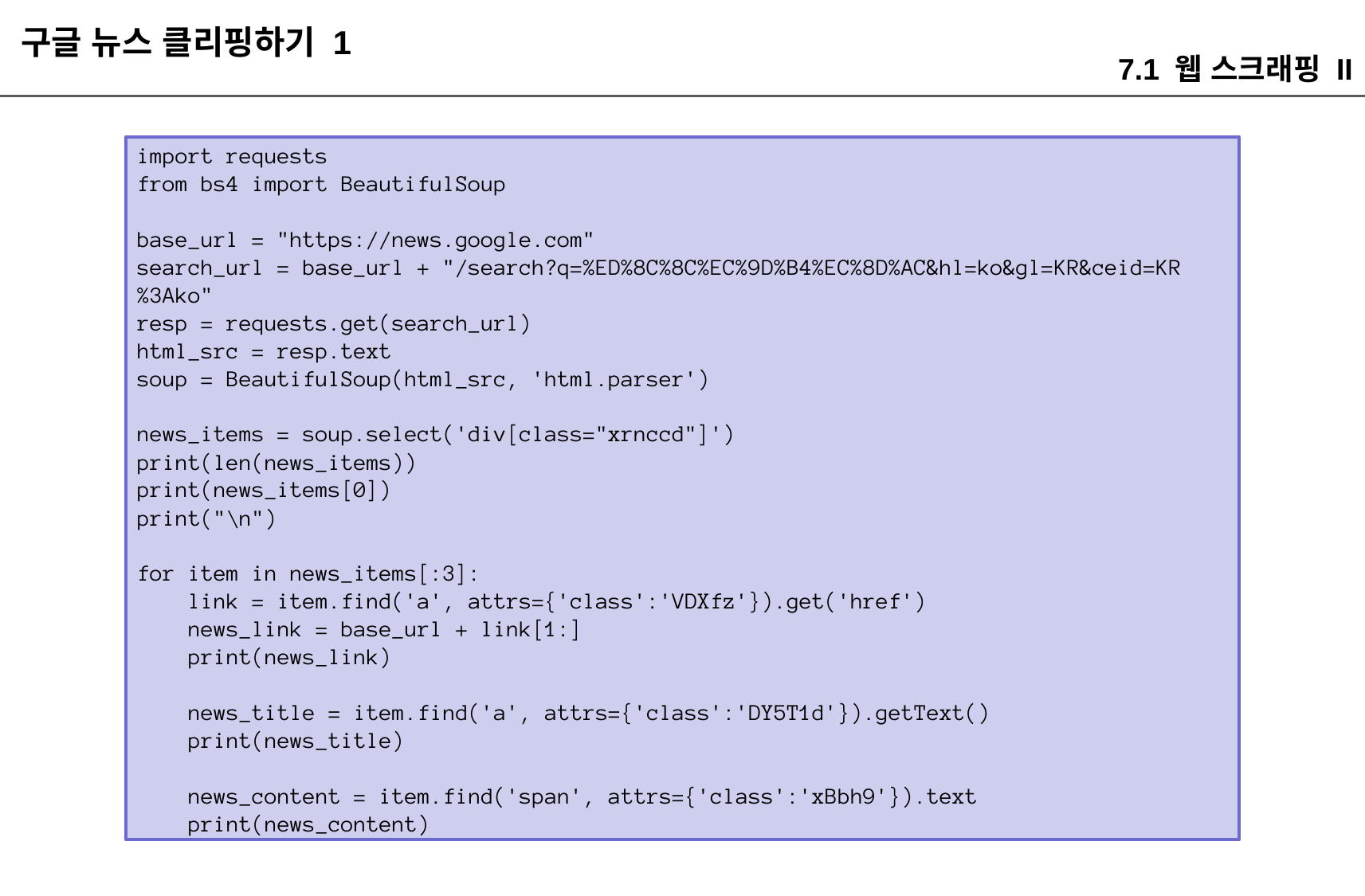

구글 뉴스 클리핑하기 1
7.1 웹 스크래핑 II
import requests
from bs4 import BeautifulSoup

base_url = "https://news.google.com"
search_url = base_url + "/search?q=%ED%8C%8C%EC%9D%B4%EC%8D%AC&hl=ko&gl=KR&ceid=KR%3Ako"
resp = requests.get(search_url)
html_src = resp.text
soup = BeautifulSoup(html_src, 'html.parser')

news_items = soup.select('div[class="xrnccd"]')
print(len(news_items))
print(news_items[0])
print("\n")

for item in news_items[:3]:
    link = item.find('a', attrs={'class':'VDXfz'}).get('href')
    news_link = base_url + link[1:]
    print(news_link)

    news_title = item.find('a', attrs={'class':'DY5T1d'}).getText()
    print(news_title)

    news_content = item.find('span', attrs={'class':'xBbh9'}).text
    print(news_content)